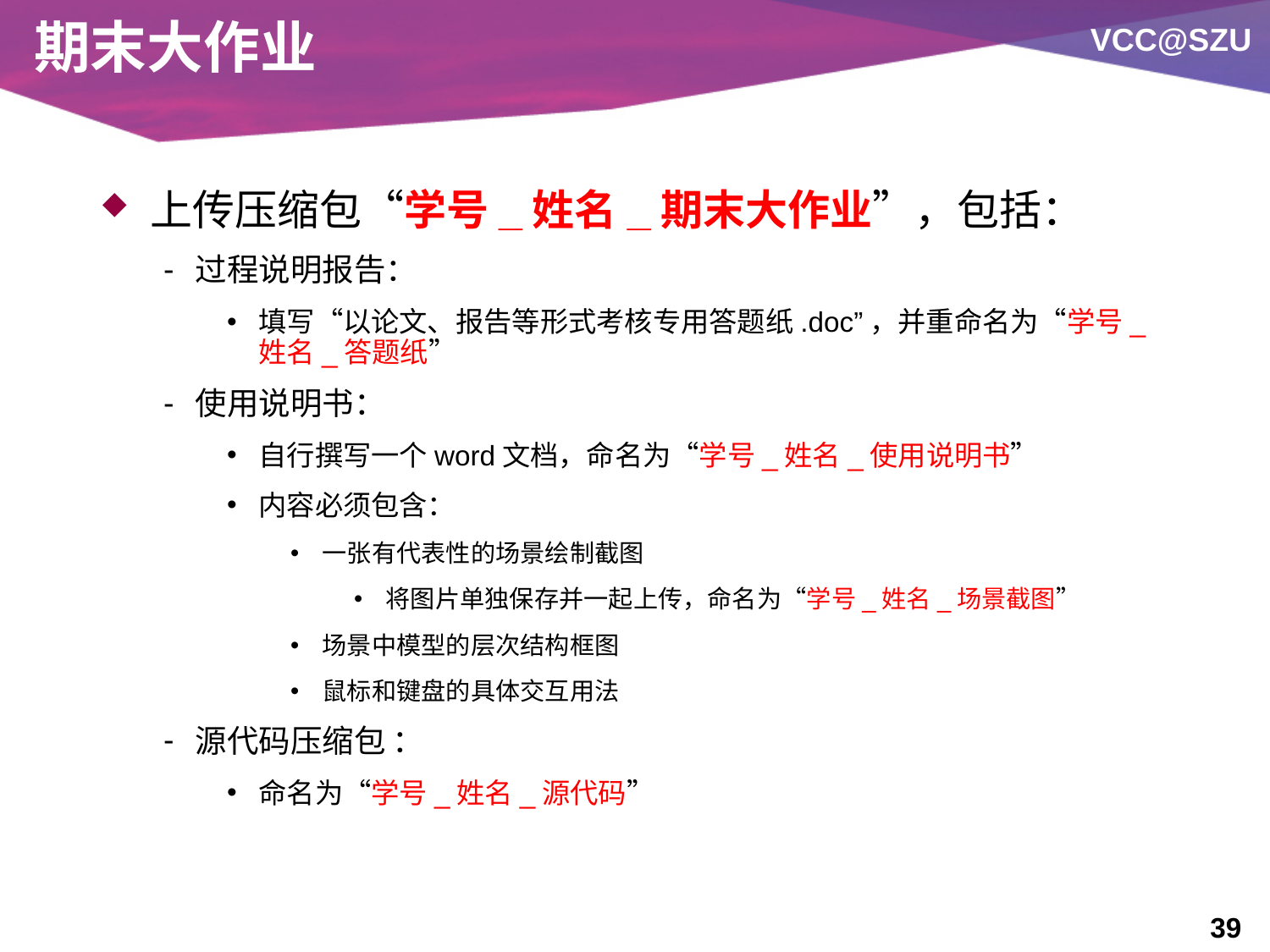

# 期末大作业
上传压缩包“学号_姓名_期末大作业”，包括：
过程说明报告：
填写“以论文、报告等形式考核专用答题纸.doc”，并重命名为“学号_姓名_答题纸”
使用说明书：
自行撰写一个word文档，命名为“学号_姓名_使用说明书”
内容必须包含：
一张有代表性的场景绘制截图
将图片单独保存并一起上传，命名为“学号_姓名_场景截图”
场景中模型的层次结构框图
鼠标和键盘的具体交互用法
源代码压缩包 ：
命名为“学号_姓名_源代码”

39